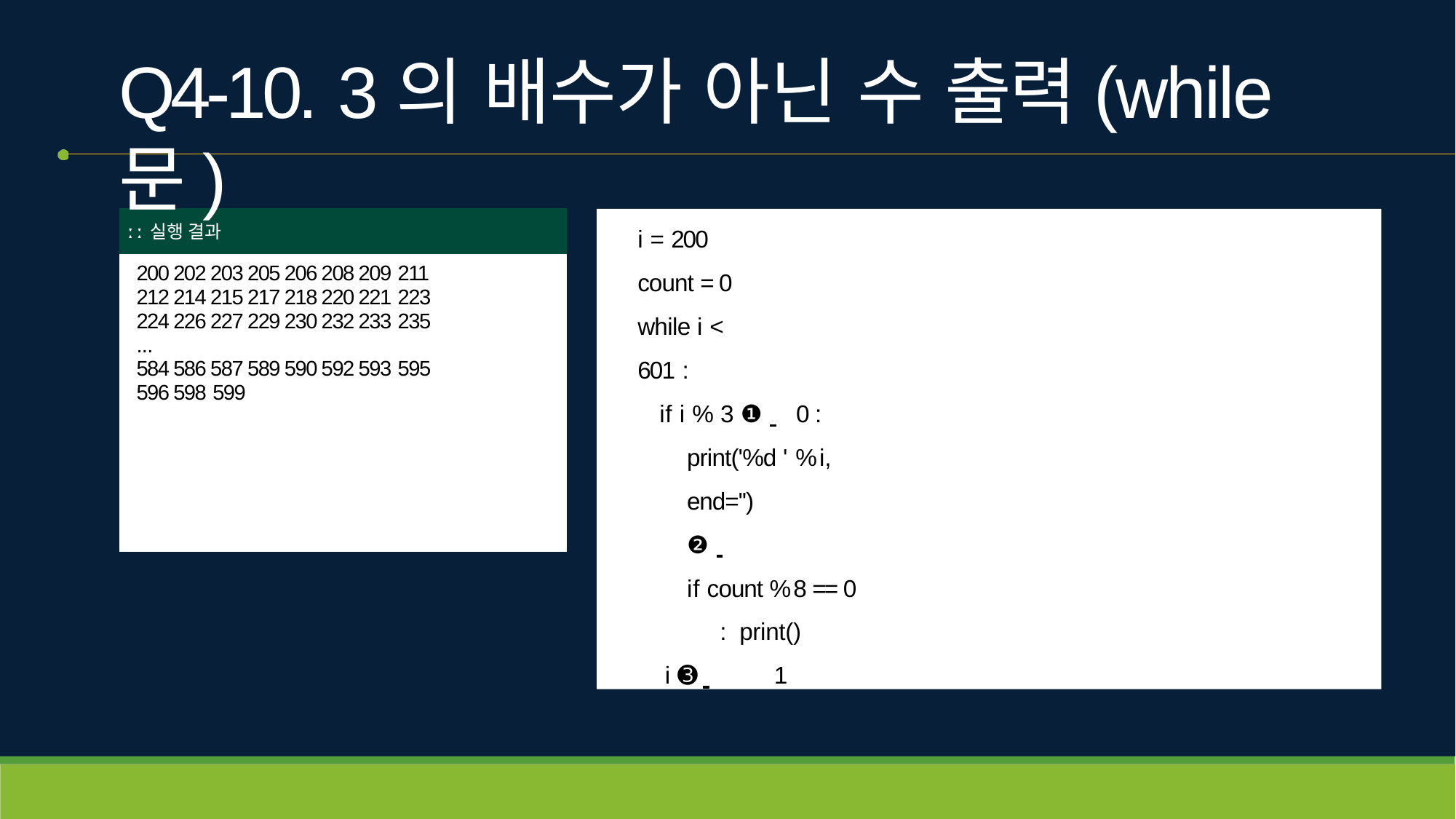

# Q4-10. 3의 배수가 아닌 수 출력(while문)

| ː ː 실행 결과 |
| --- |
| 200 202 203 205 206 208 209 211 212 214 215 217 218 220 221 223 224 226 227 229 230 232 233 235 ... 584 586 587 589 590 592 593 595 596 598 599 |
i = 200
count = 0  while i < 601 :
if i % 3 ❶ 	0 :  print('%d ' % i, end='')
❷
if count % 8 == 0 :  print()
i ➌ 	1